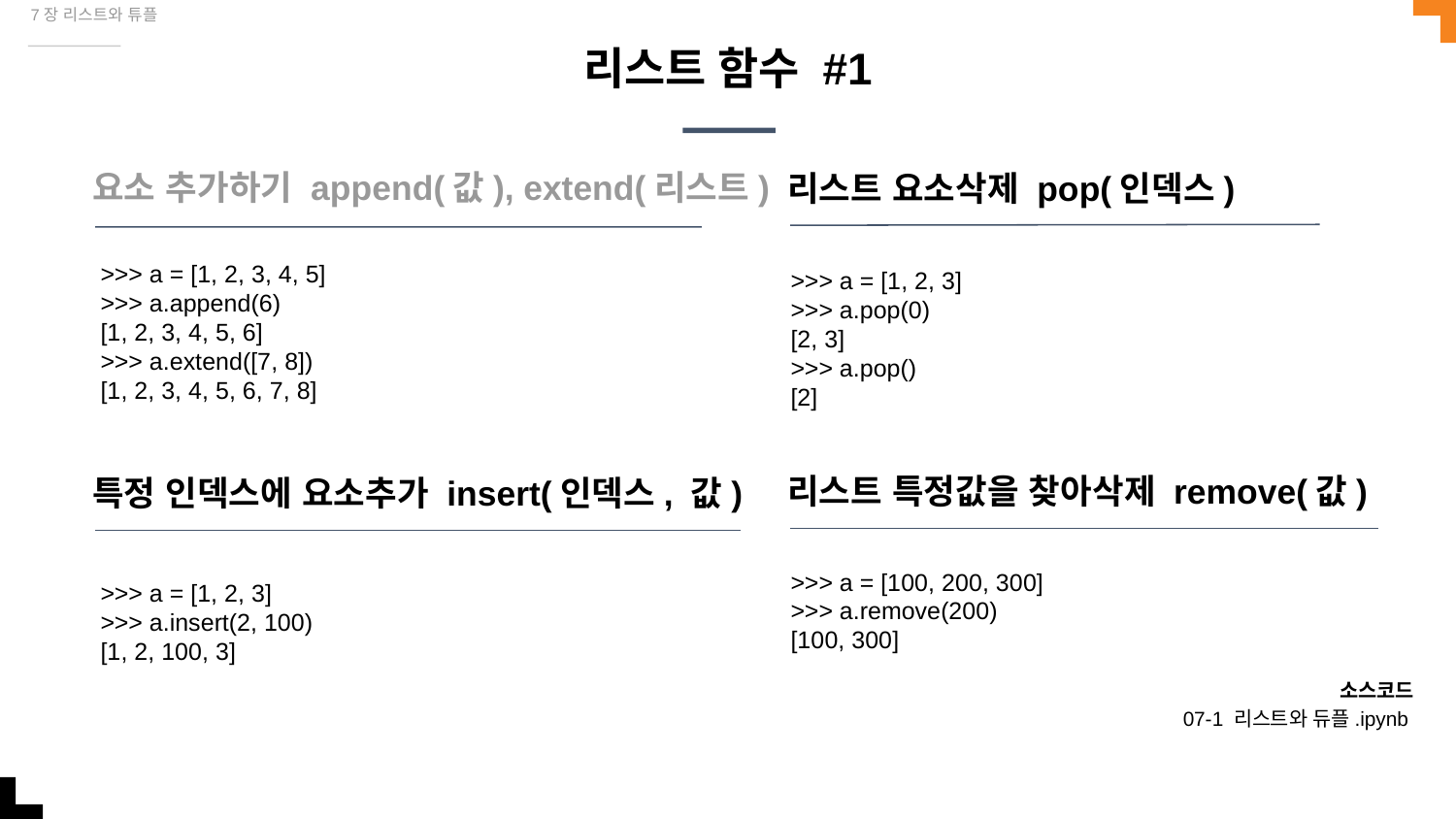

7장 리스트와 튜플
# 리스트 함수 #1
리스트 요소삭제 pop(인덱스)
요소 추가하기 append(값), extend(리스트)
>>> a = [1, 2, 3, 4, 5]
>>> a.append(6)
[1, 2, 3, 4, 5, 6]
>>> a.extend([7, 8])
[1, 2, 3, 4, 5, 6, 7, 8]

>>> a = [1, 2, 3]
>>> a.pop(0)
[2, 3]
>>> a.pop()
[2]
리스트 특정값을 찾아삭제 remove(값)
특정 인덱스에 요소추가 insert(인덱스, 값)
>>> a = [1, 2, 3]
>>> a.insert(2, 100)
[1, 2, 100, 3]
>>> a = [100, 200, 300]
>>> a.remove(200)
[100, 300]
소스코드
07-1 리스트와 듀플.ipynb